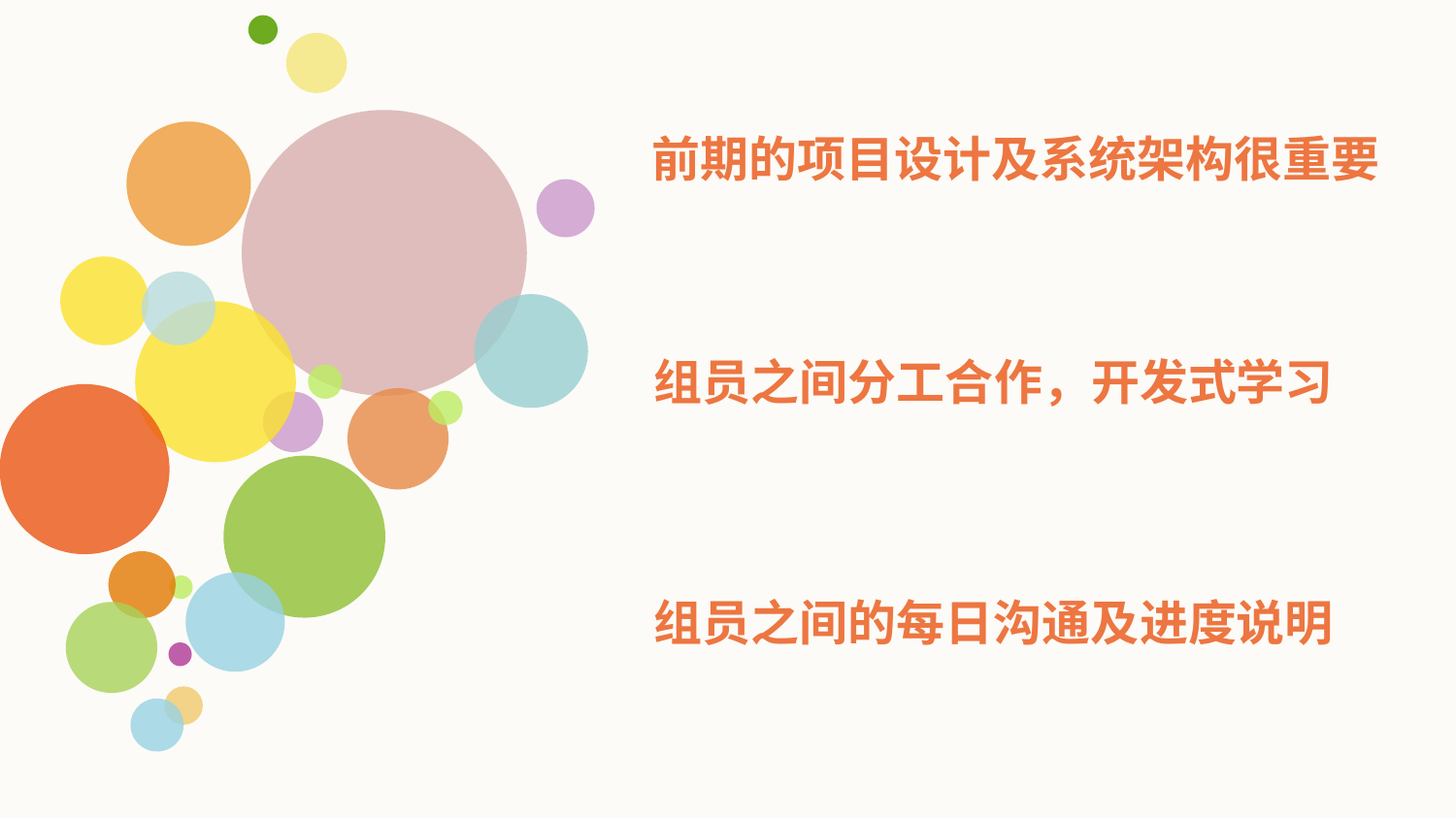

前期的项目设计及系统架构很重要

组员之间分工合作，开发式学习

组员之间的每日沟通及进度说明